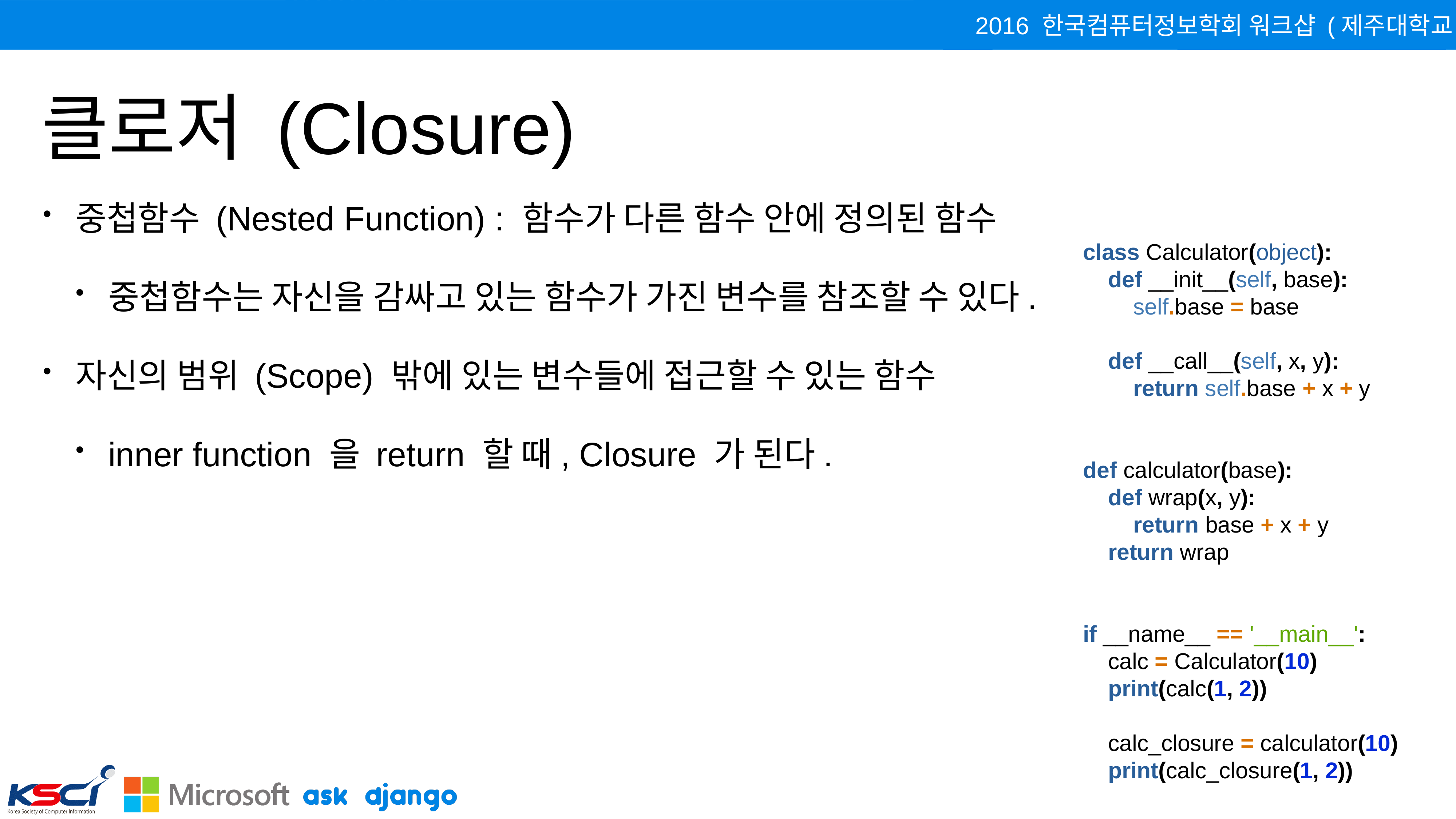

# 클로저 (Closure)
중첩함수 (Nested Function) : 함수가 다른 함수 안에 정의된 함수
중첩함수는 자신을 감싸고 있는 함수가 가진 변수를 참조할 수 있다.
자신의 범위 (Scope) 밖에 있는 변수들에 접근할 수 있는 함수
inner function 을 return 할 때, Closure 가 된다.
class Calculator(object):
    def __init__(self, base):
        self.base = base

    def __call__(self, x, y):
        return self.base + x + y

def calculator(base):
    def wrap(x, y):
        return base + x + y
    return wrap

if __name__ == '__main__':
    calc = Calculator(10)
    print(calc(1, 2))

    calc_closure = calculator(10)
    print(calc_closure(1, 2))